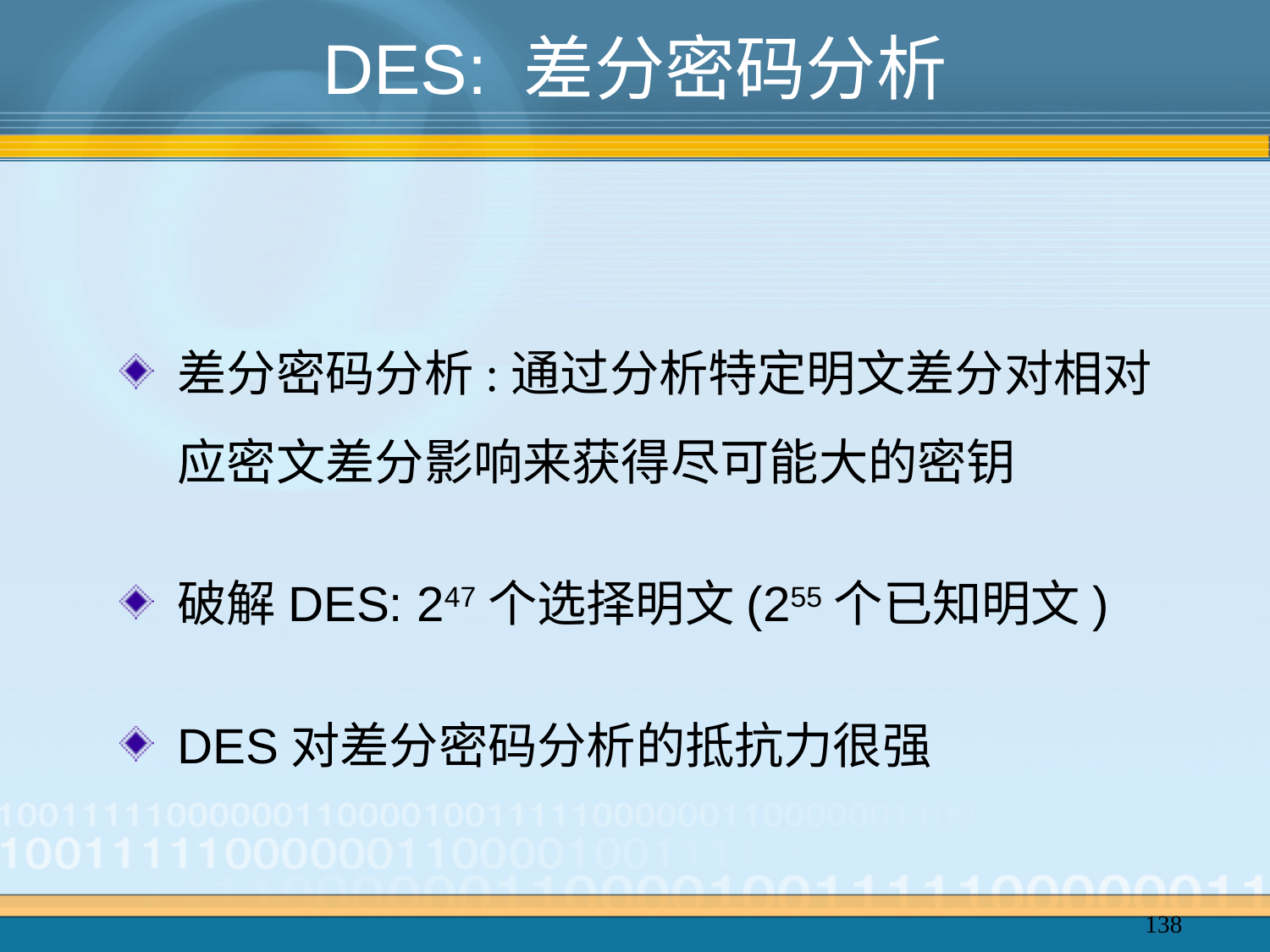

# DES: 差分密码分析
差分密码分析:通过分析特定明文差分对相对应密文差分影响来获得尽可能大的密钥
破解DES: 247个选择明文(255个已知明文)
DES对差分密码分析的抵抗力很强
138